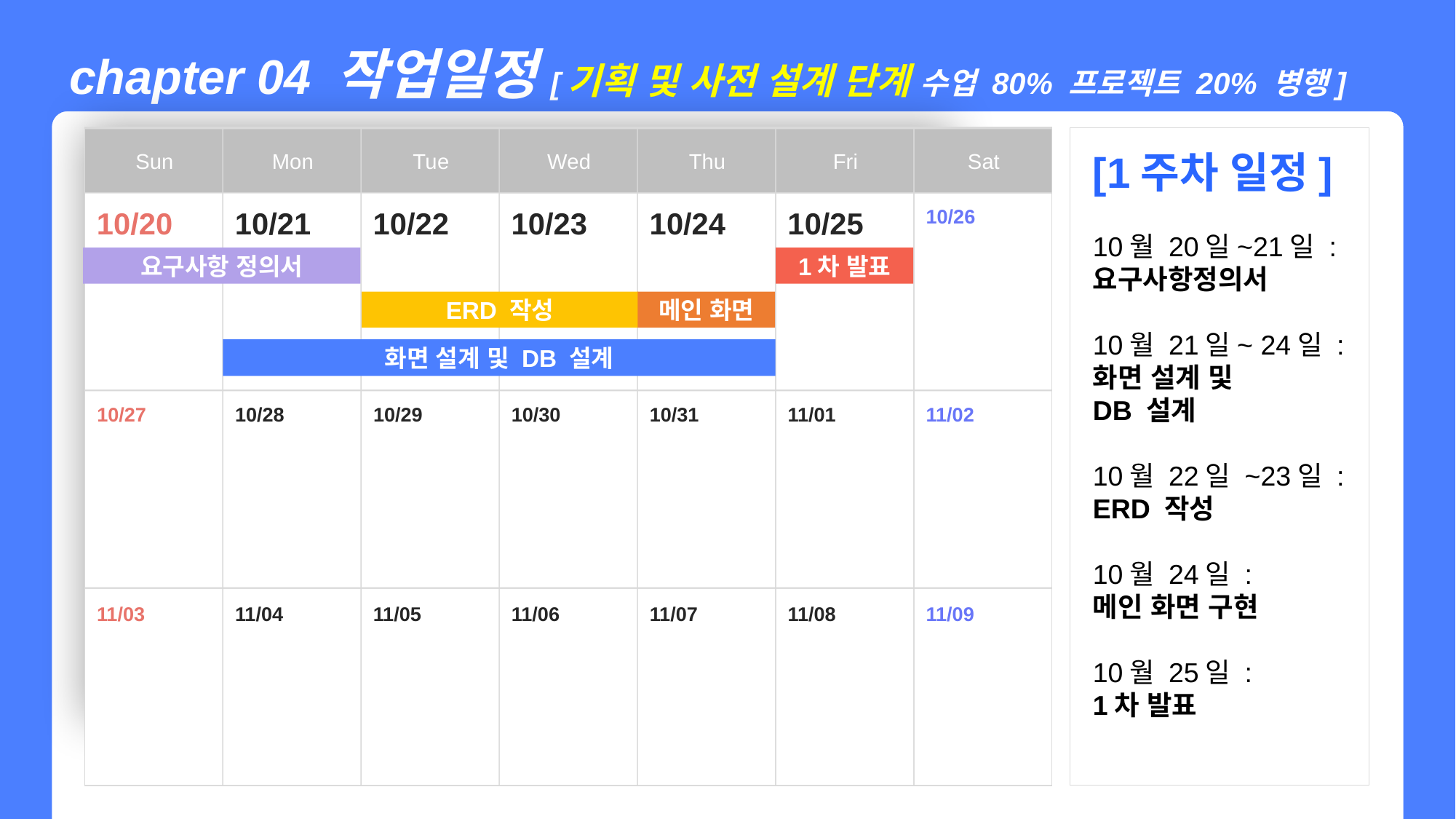

chapter 04 작업일정[기획 및 사전 설계 단계 수업 80% 프로젝트 20% 병행]

Sun
Mon
Tue
Wed
Thu
Fri
Sat
[1주차 일정]

10월 20일~21일 :
요구사항정의서

10월 21일~ 24일 :
화면 설계 및
DB 설계

10월 22일 ~23일 :
ERD 작성

10월 24일 :
메인 화면 구현

10월 25일 :
1차 발표

10/23
10/24
10/25
10/26
10/20
10/21
10/22

요구사항 정의서
1차 발표

ERD 작성
메인 화면
화면 설계 및 DB 설계

10/27
10/28
10/29
10/30
10/31
11/01
11/02

11/03
11/04
11/05
11/06
11/07
11/08
11/09